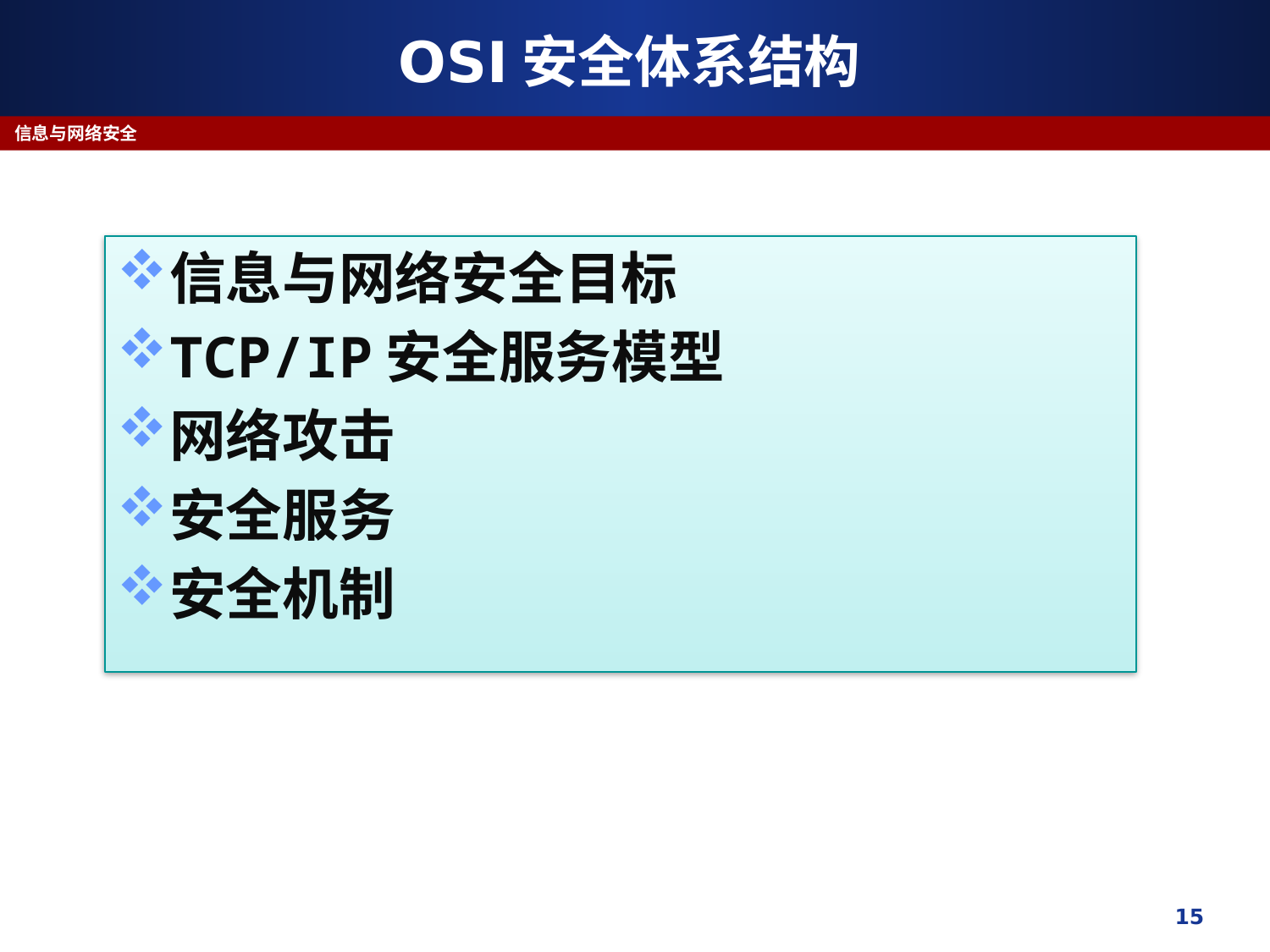

# OSI安全体系结构
信息与网络安全
信息与网络安全目标
TCP/IP安全服务模型
网络攻击
安全服务
安全机制

15